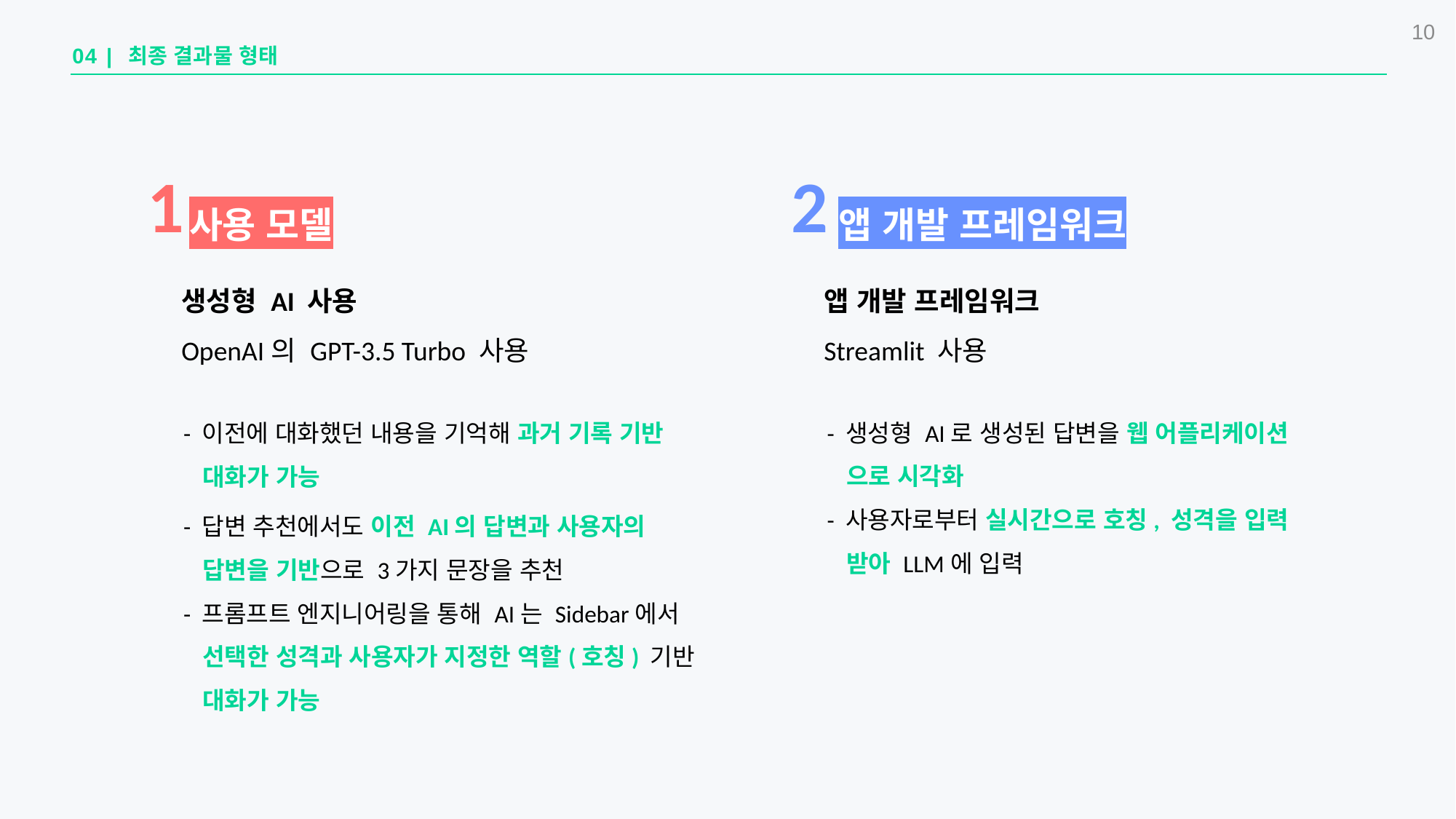

10
04 | 최종 결과물 형태

1
2
사용 모델
앱 개발 프레임워크
생성형 AI 사용
OpenAI의 GPT-3.5 Turbo 사용
앱 개발 프레임워크
Streamlit 사용
- 생성형 AI로 생성된 답변을 웹 어플리케이션
  으로 시각화
- 사용자로부터 실시간으로 호칭, 성격을 입력
  받아 LLM에 입력
- 이전에 대화했던 내용을 기억해 과거 기록 기반
  대화가 가능

- 답변 추천에서도 이전 AI의 답변과 사용자의
  답변을 기반으로 3가지 문장을 추천
- 프롬프트 엔지니어링을 통해 AI는 Sidebar에서
  선택한 성격과 사용자가 지정한 역할(호칭) 기반
  대화가 가능